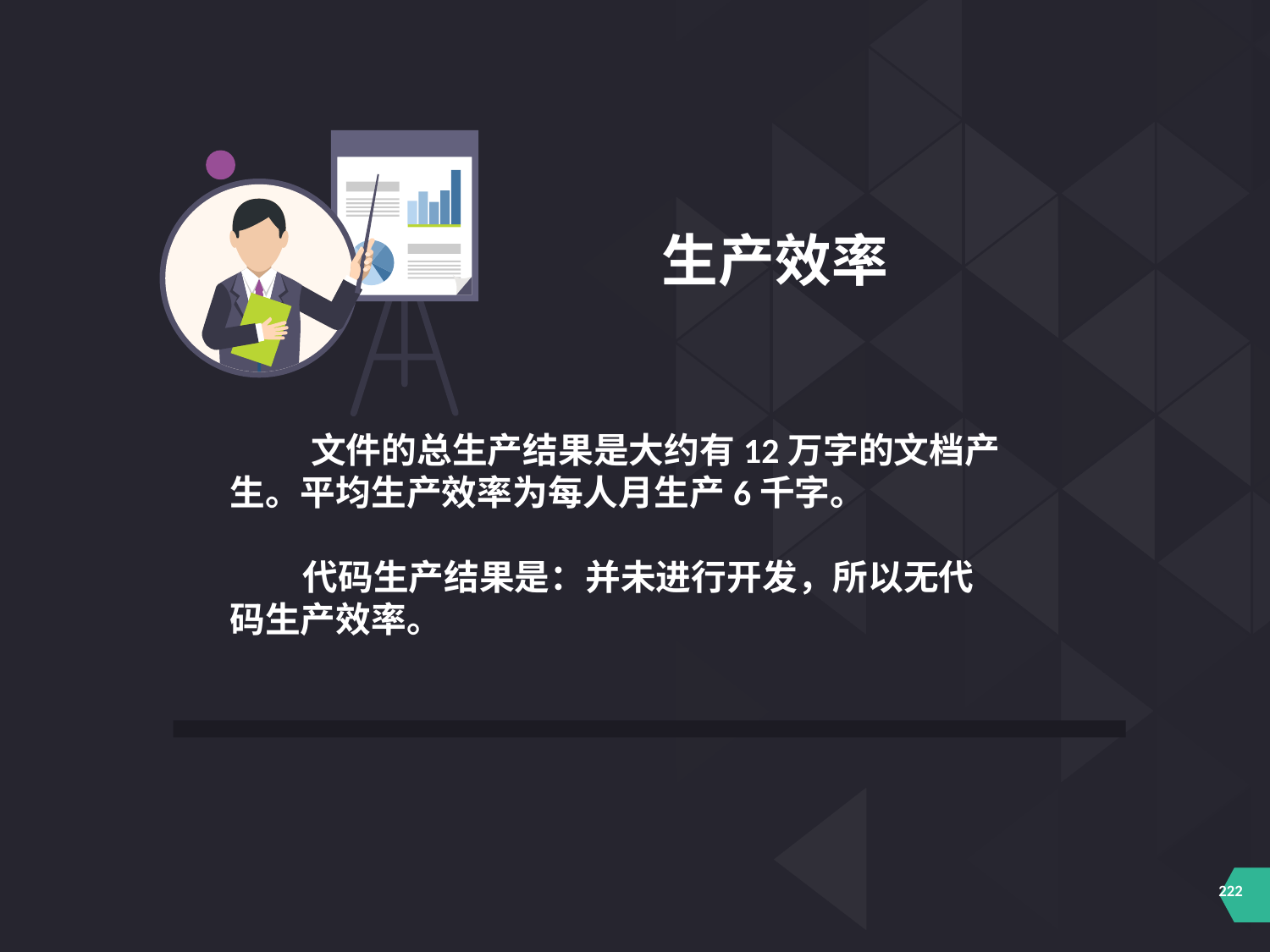

生产效率
         文件的总生产结果是大约有12万字的文档产生。平均生产效率为每人月生产6千字。

        代码生产结果是：并未进行开发，所以无代码生产效率。